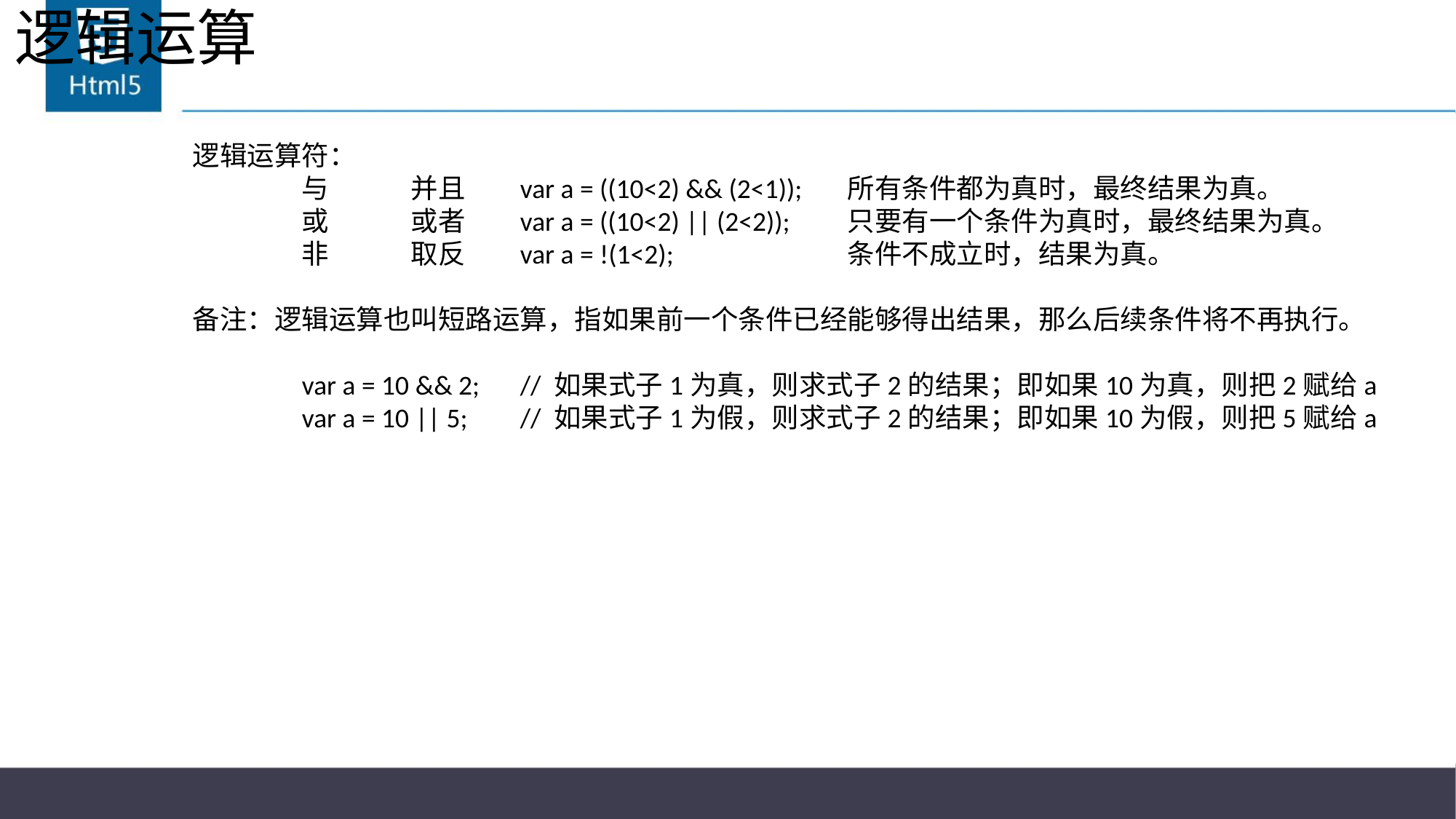

# 逻辑运算
逻辑运算符：
	与	并且	var a = ((10<2) && (2<1));	所有条件都为真时，最终结果为真。
	或	或者	var a = ((10<2) || (2<2));	只要有一个条件为真时，最终结果为真。
	非	取反	var a = !(1<2);		条件不成立时，结果为真。

备注：逻辑运算也叫短路运算，指如果前一个条件已经能够得出结果，那么后续条件将不再执行。

	var a = 10 && 2;	// 如果式子1为真，则求式子2的结果；即如果10为真，则把2赋给a
	var a = 10 || 5;	// 如果式子1为假，则求式子2的结果；即如果10为假，则把5赋给a